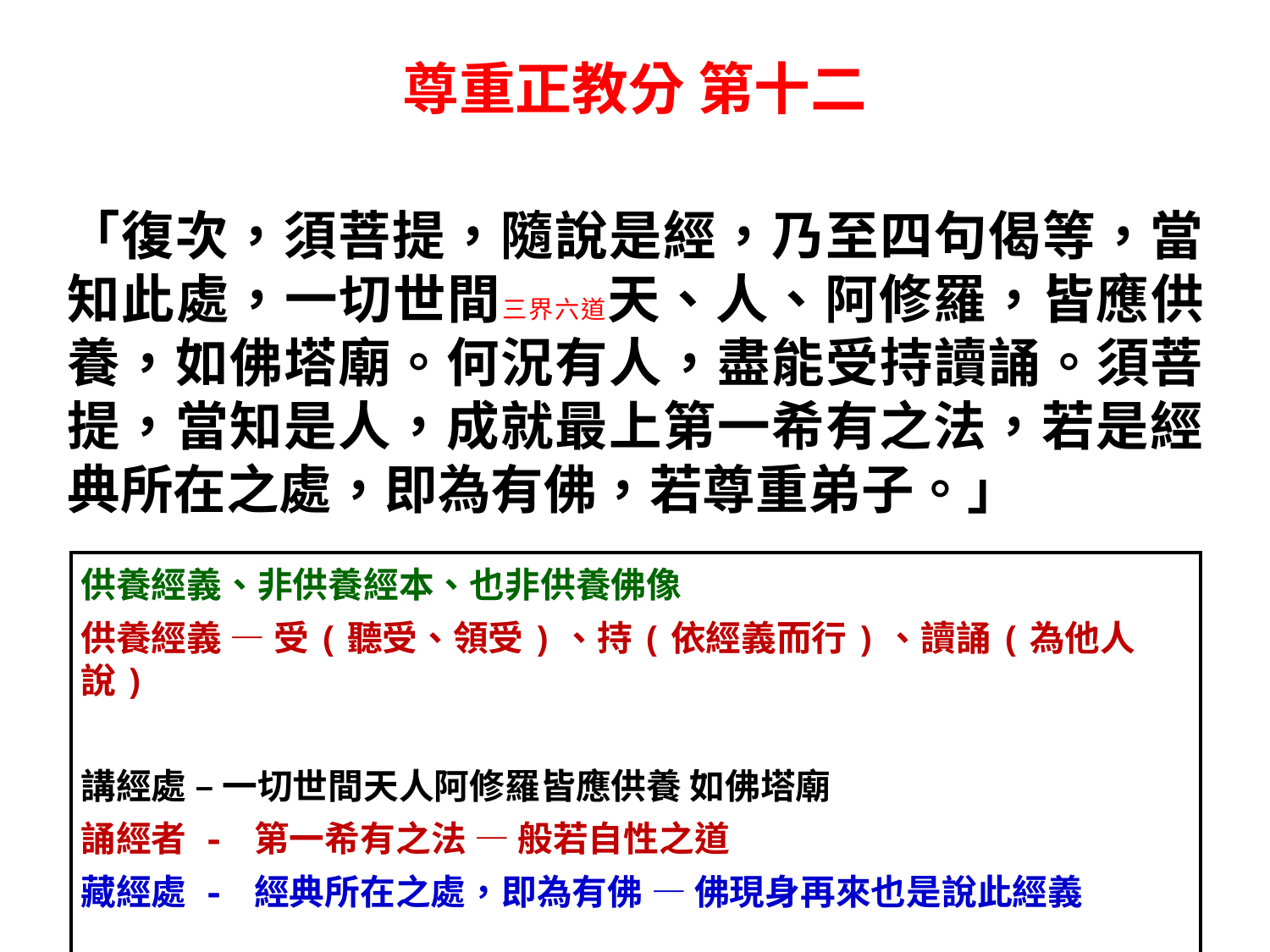

# 尊重正教分 第十二
「復次，須菩提，隨說是經，乃至四句偈等，當知此處，一切世間三界六道天、人、阿修羅，皆應供養，如佛塔廟。何況有人，盡能受持讀誦。須菩提，當知是人，成就最上第一希有之法，若是經典所在之處，即為有佛，若尊重弟子。」
供養經義、非供養經本、也非供養佛像
供養經義 — 受(聽受、領受)、持(依經義而行)、讀誦(為他人說)

講經處 – 一切世間天人阿修羅皆應供養 如佛塔廟
誦經者 - 第一希有之法 — 般若自性之道
藏經處 - 經典所在之處，即為有佛 — 佛現身再來也是說此經義